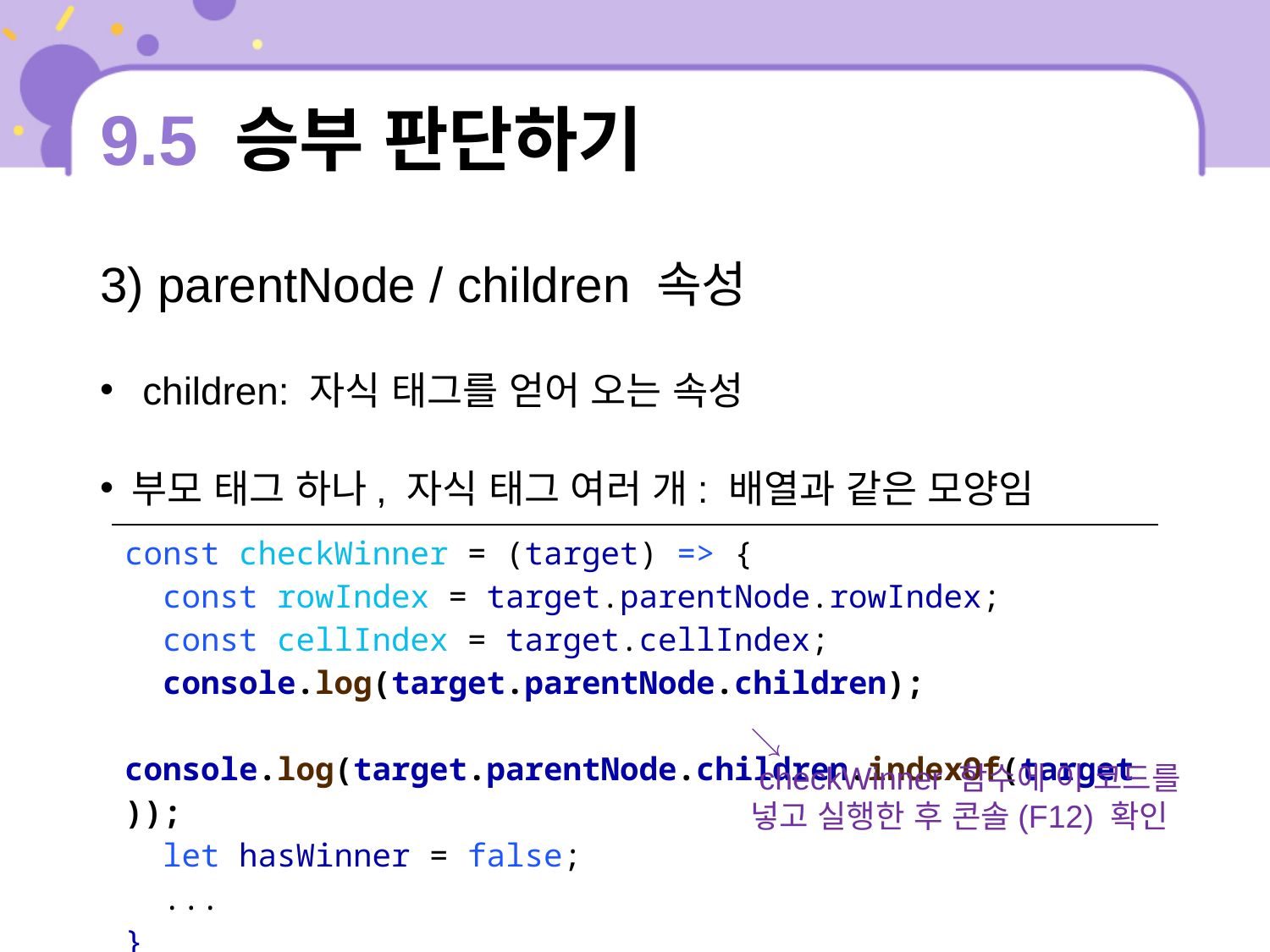

# 9.5 승부 판단하기
3) parentNode / children 속성
 children: 자식 태그를 얻어 오는 속성
부모 태그 하나, 자식 태그 여러 개: 배열과 같은 모양임
| const checkWinner = (target) => { const rowIndex = target.parentNode.rowIndex; const cellIndex = target.cellIndex; console.log(target.parentNode.children); console.log(target.parentNode.children.indexOf(target)); let hasWinner = false; ... } |
| --- |
↘
 checkWinner 함수에 이 코드를 넣고 실행한 후 콘솔(F12) 확인